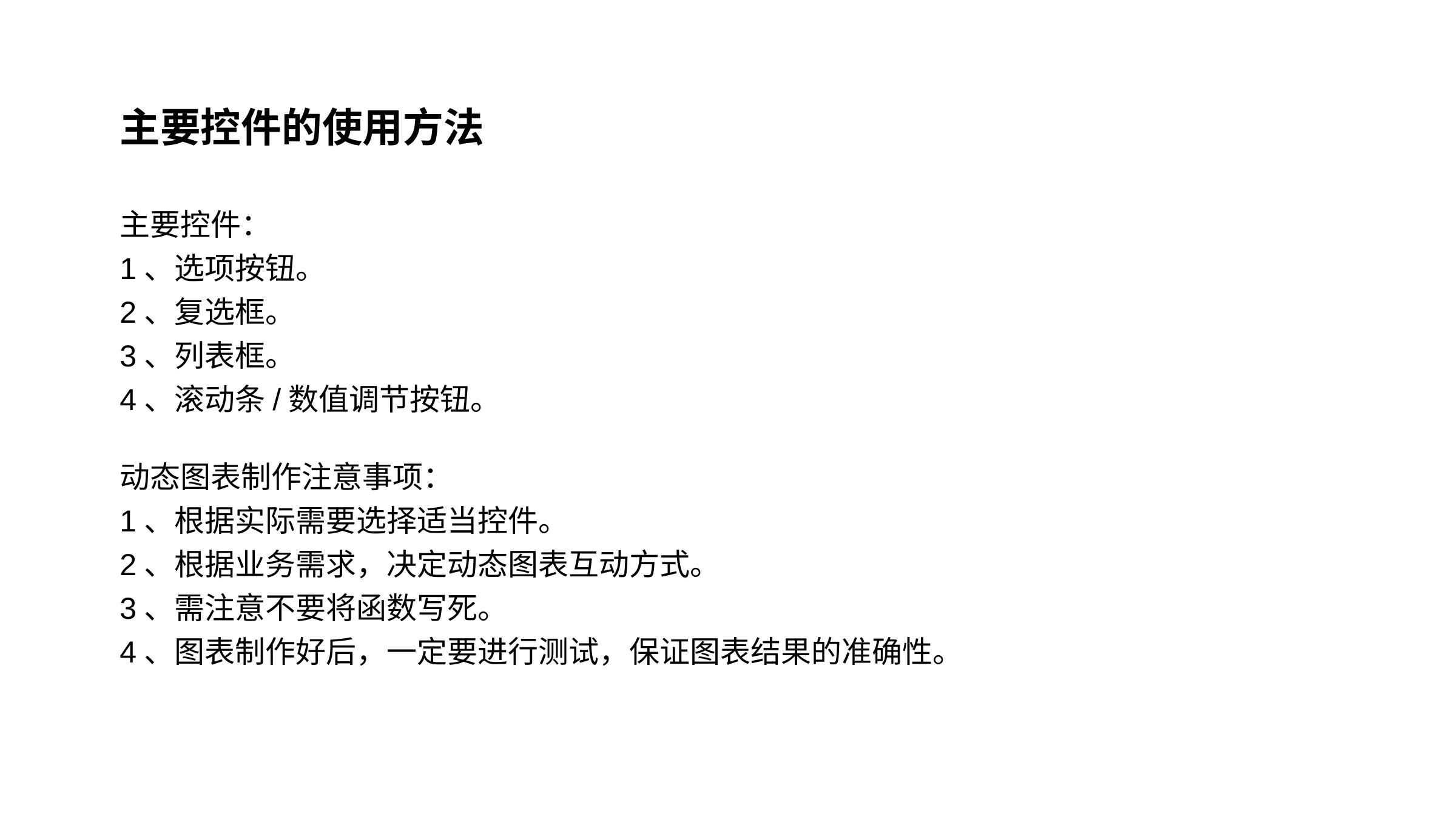

#
主要控件的使用方法
主要控件：
1、选项按钮。
2、复选框。
3、列表框。
4、滚动条/数值调节按钮。
动态图表制作注意事项：
1、根据实际需要选择适当控件。
2、根据业务需求，决定动态图表互动方式。
3、需注意不要将函数写死。
4、图表制作好后，一定要进行测试，保证图表结果的准确性。